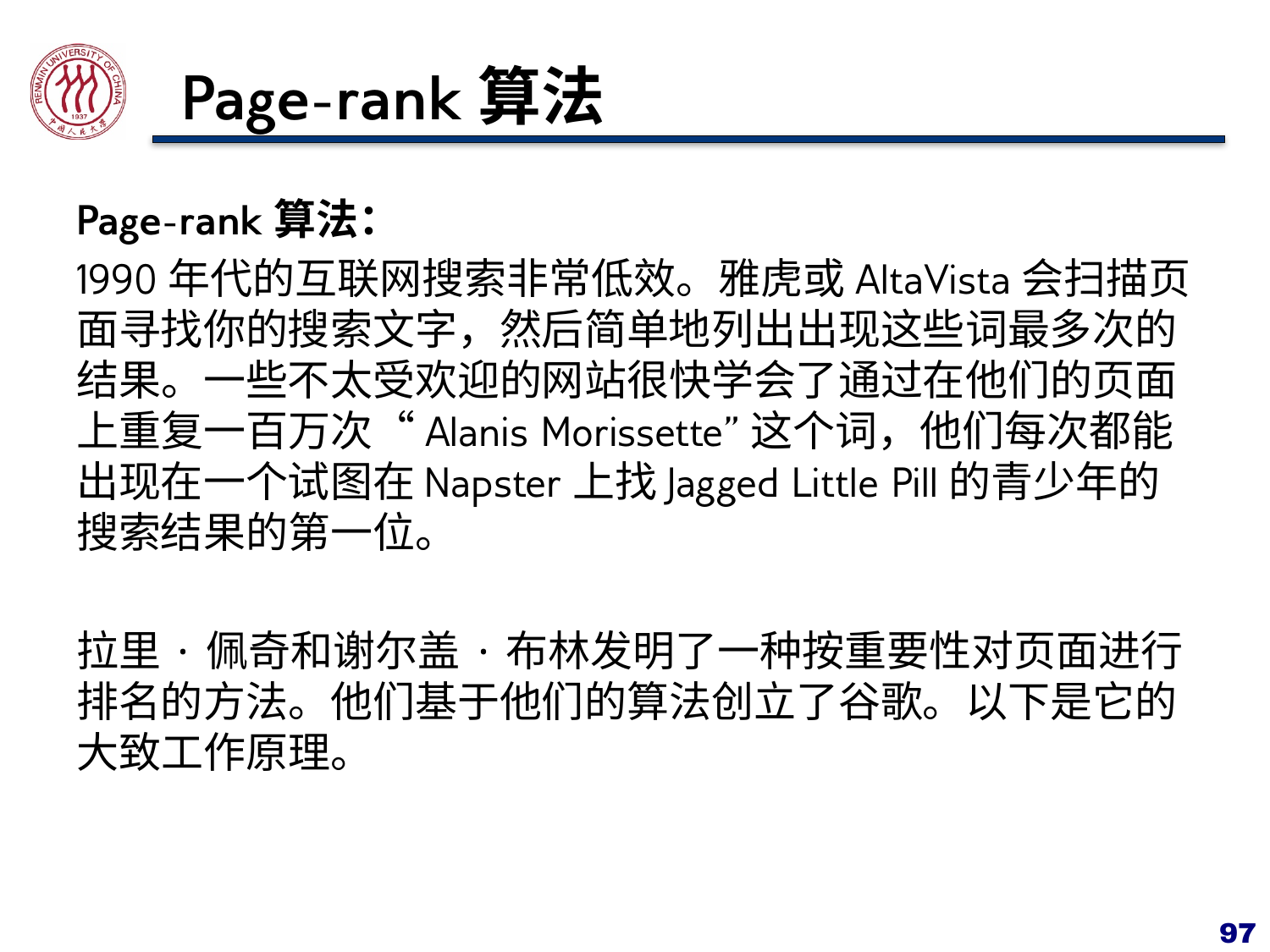

# Page-rank算法
Page-rank算法：
1990年代的互联网搜索非常低效。雅虎或AltaVista会扫描页面寻找你的搜索文字，然后简单地列出出现这些词最多次的结果。一些不太受欢迎的网站很快学会了通过在他们的页面上重复一百万次“Alanis Morissette”这个词，他们每次都能出现在一个试图在Napster上找Jagged Little Pill的青少年的搜索结果的第一位。

拉里·佩奇和谢尔盖·布林发明了一种按重要性对页面进行排名的方法。他们基于他们的算法创立了谷歌。以下是它的大致工作原理。